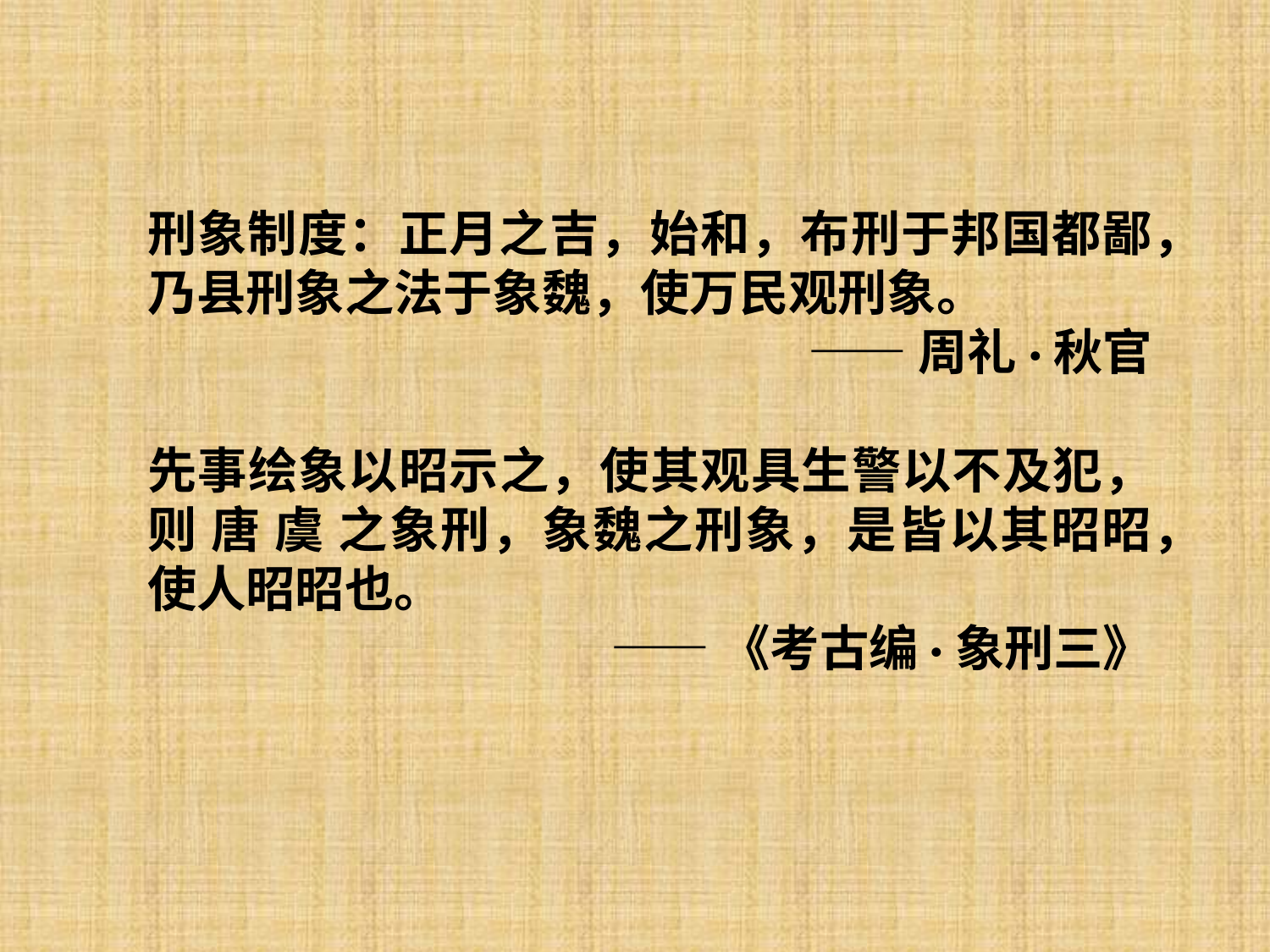

刑象制度：正月之吉，始和，布刑于邦国都鄙，乃县刑象之法于象魏，使万民观刑象。
——周礼·秋官

先事绘象以昭示之，使其观具生警以不及犯，则 唐 虞 之象刑，象魏之刑象，是皆以其昭昭，使人昭昭也。
——《考古编·象刑三》